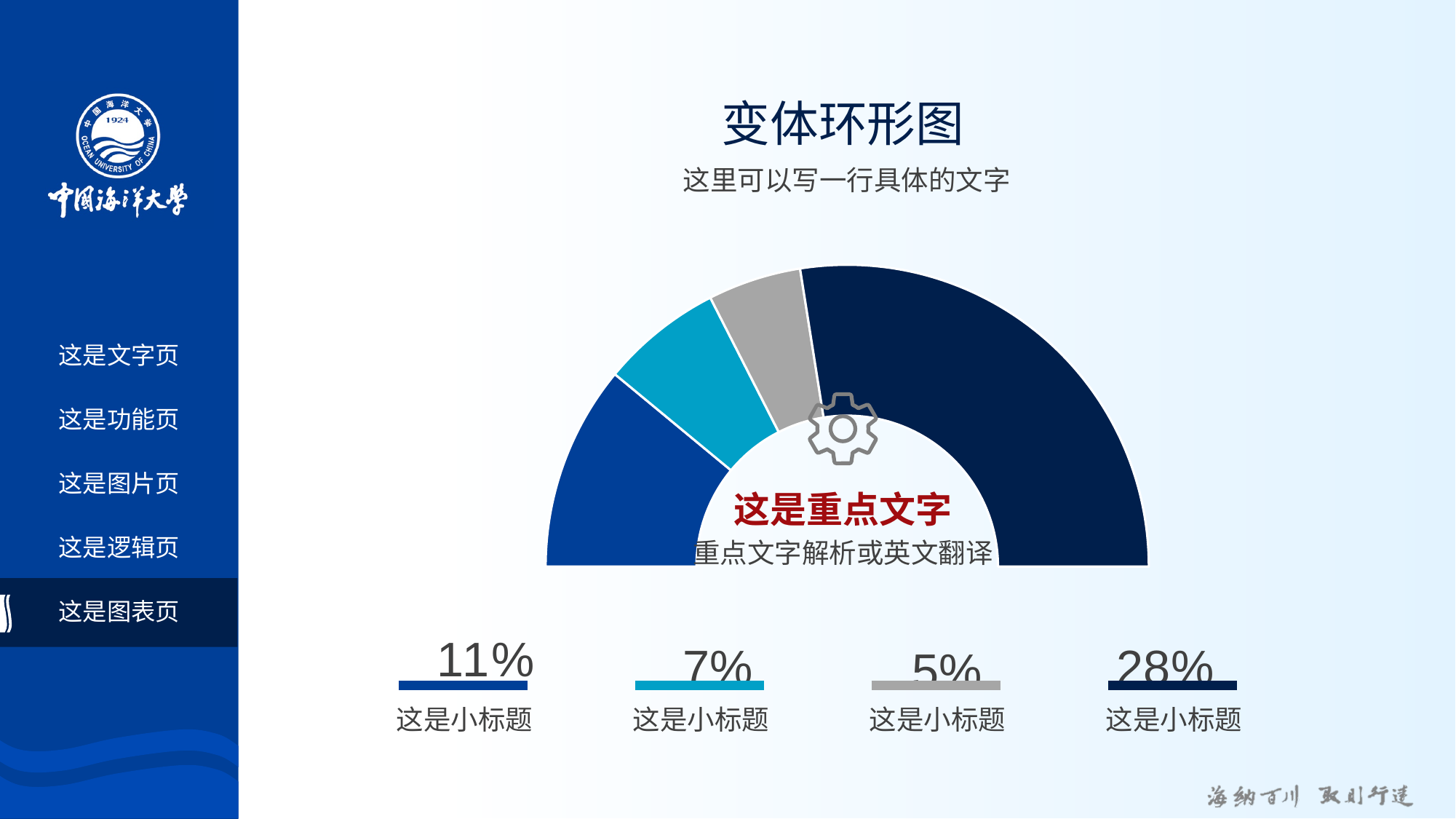

# 变体环形图
这里可以写一行具体的文字

### Chart

| Category | 运算列 |
|---|---|
| 项目一 | 0.11 |
| 项目二 | 0.065 |
| 项目三 | 0.05 |
| 项目四 | 0.275 |
| 补位 | 0.5 |
这是文字页

这是功能页
这是图片页
这是重点文字
这是逻辑页
重点文字解析或英文翻译

这是图表页
这是小标题
这是小标题
这是小标题
这是小标题